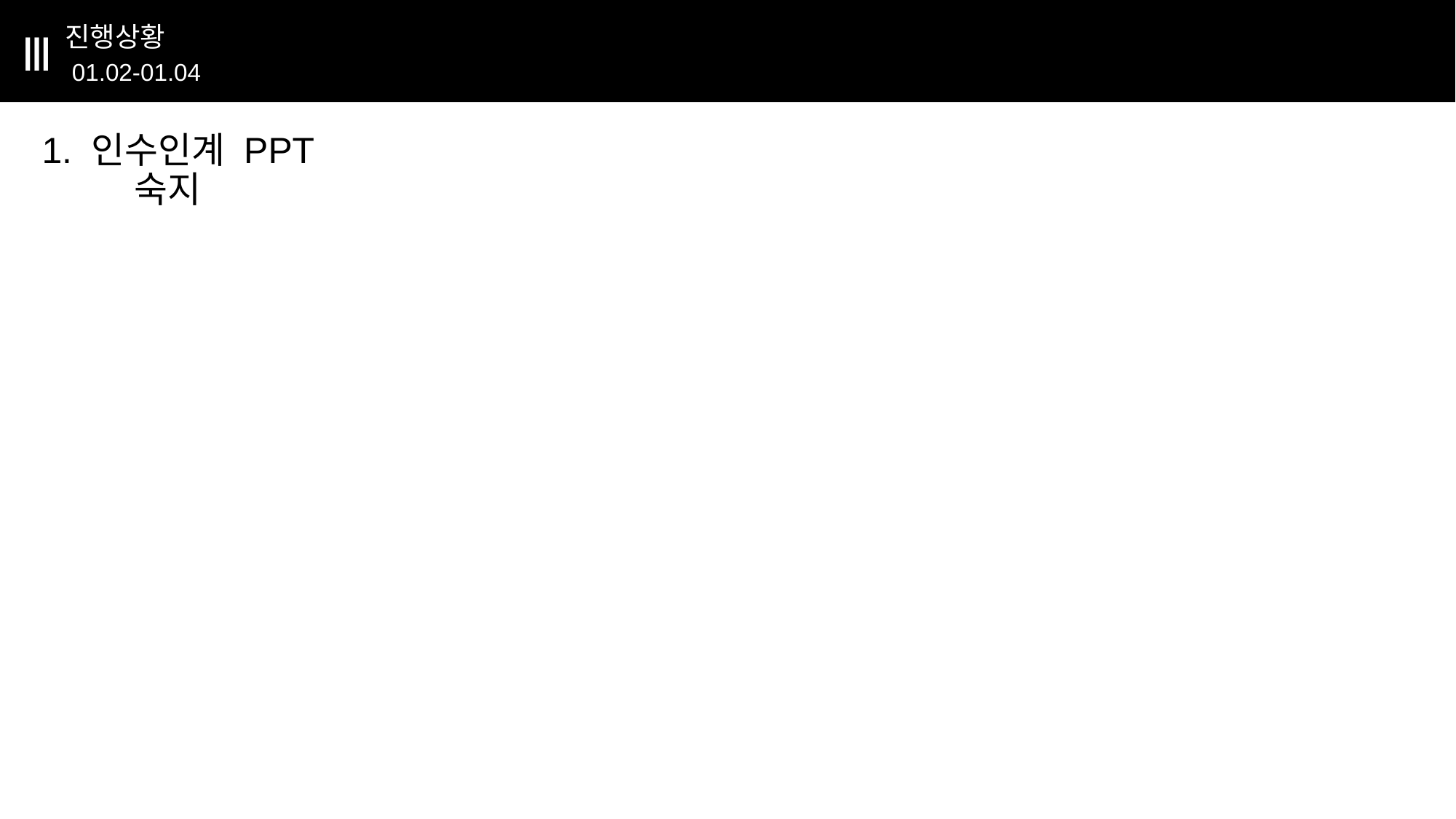

# 진행상황
Ⅲ
01.02-01.04
1. 인수인계 PPT 숙지